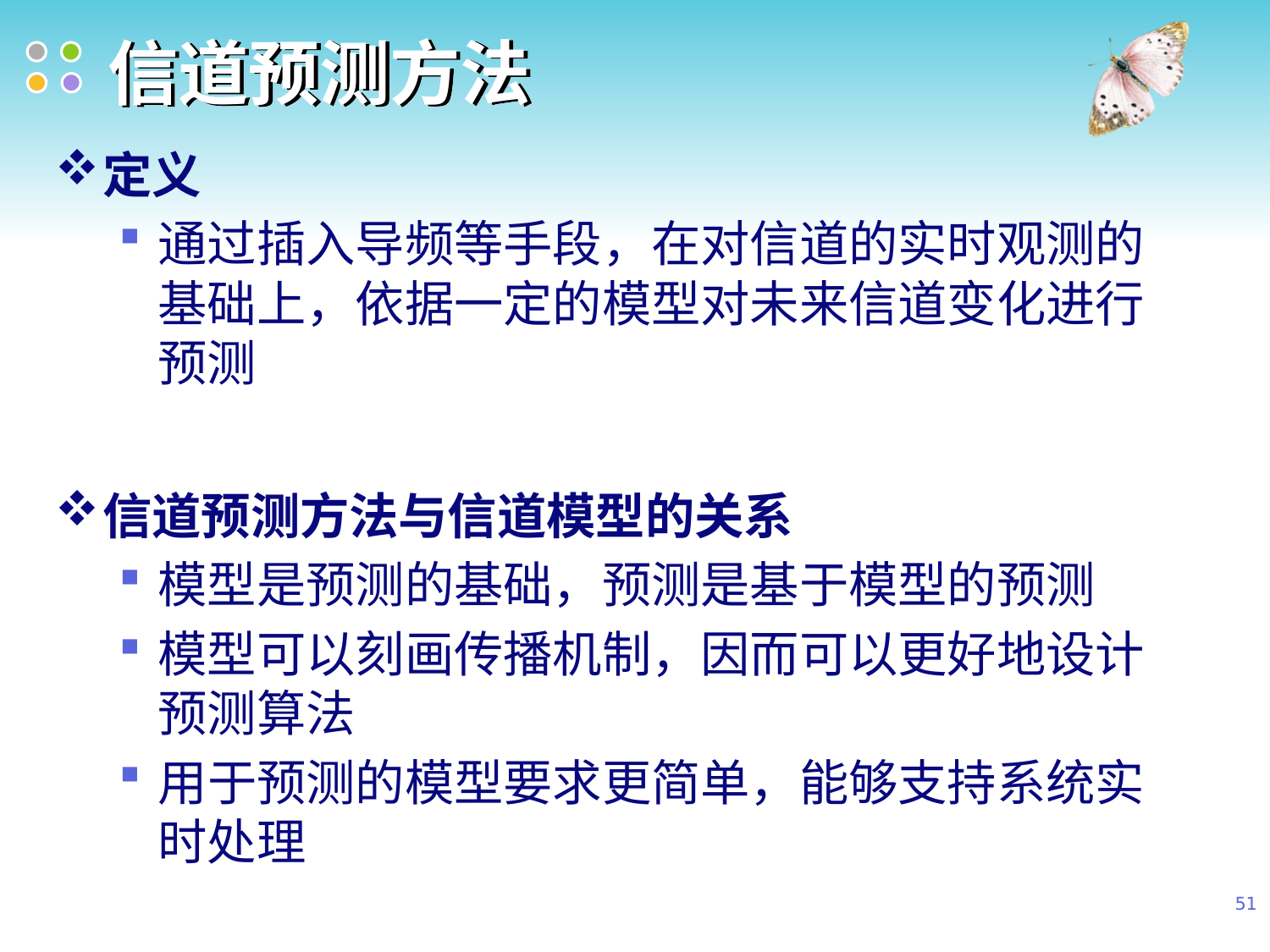

# 信道预测方法
定义
通过插入导频等手段，在对信道的实时观测的基础上，依据一定的模型对未来信道变化进行预测

信道预测方法与信道模型的关系
模型是预测的基础，预测是基于模型的预测
模型可以刻画传播机制，因而可以更好地设计预测算法
用于预测的模型要求更简单，能够支持系统实时处理

51